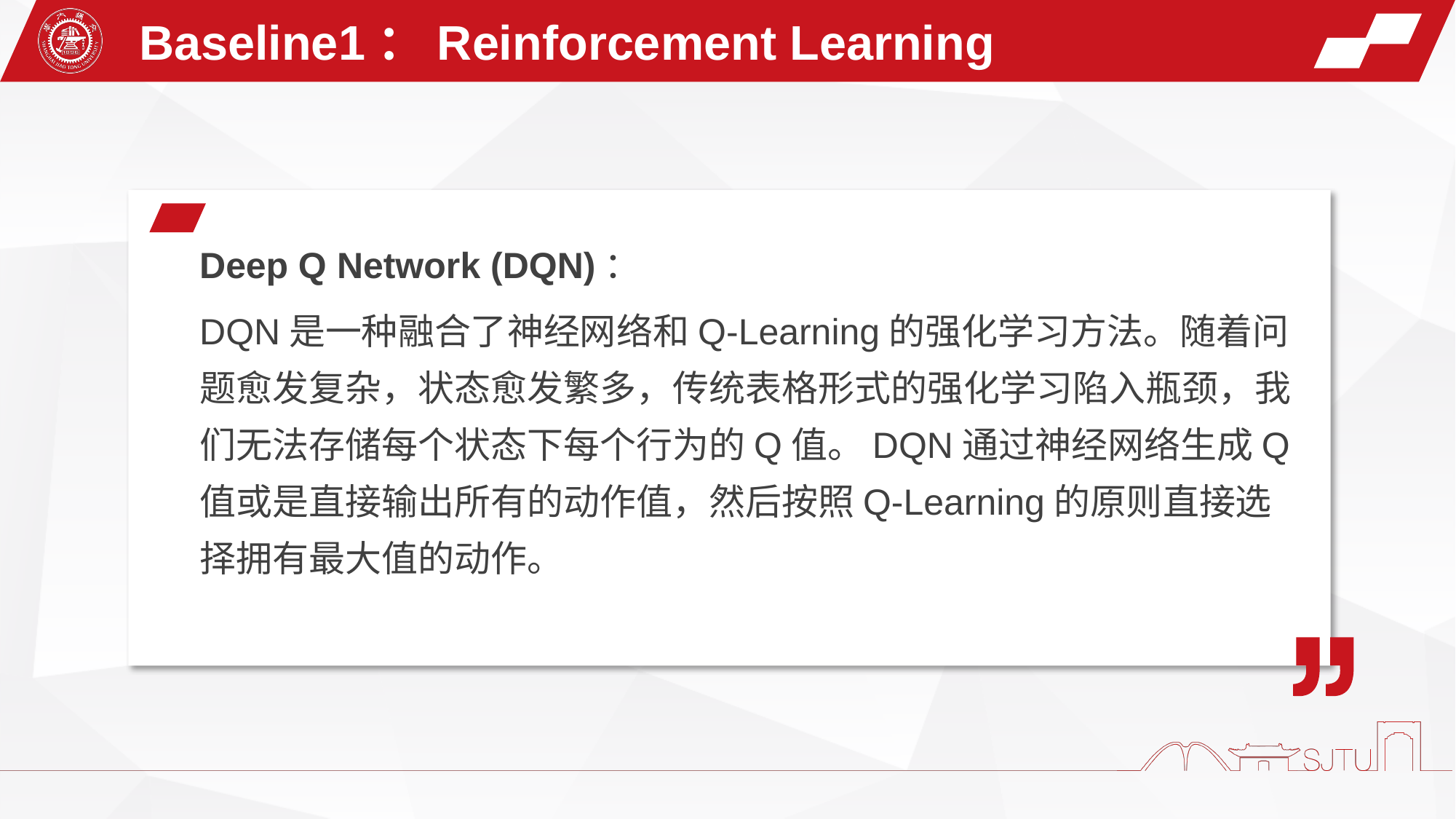

Baseline1：Reinforcement Learning

Deep Q Network (DQN)：
DQN是一种融合了神经网络和Q-Learning的强化学习方法。随着问题愈发复杂，状态愈发繁多，传统表格形式的强化学习陷入瓶颈，我们无法存储每个状态下每个行为的Q值。DQN通过神经网络生成Q值或是直接输出所有的动作值，然后按照Q-Learning的原则直接选择拥有最大值的动作。